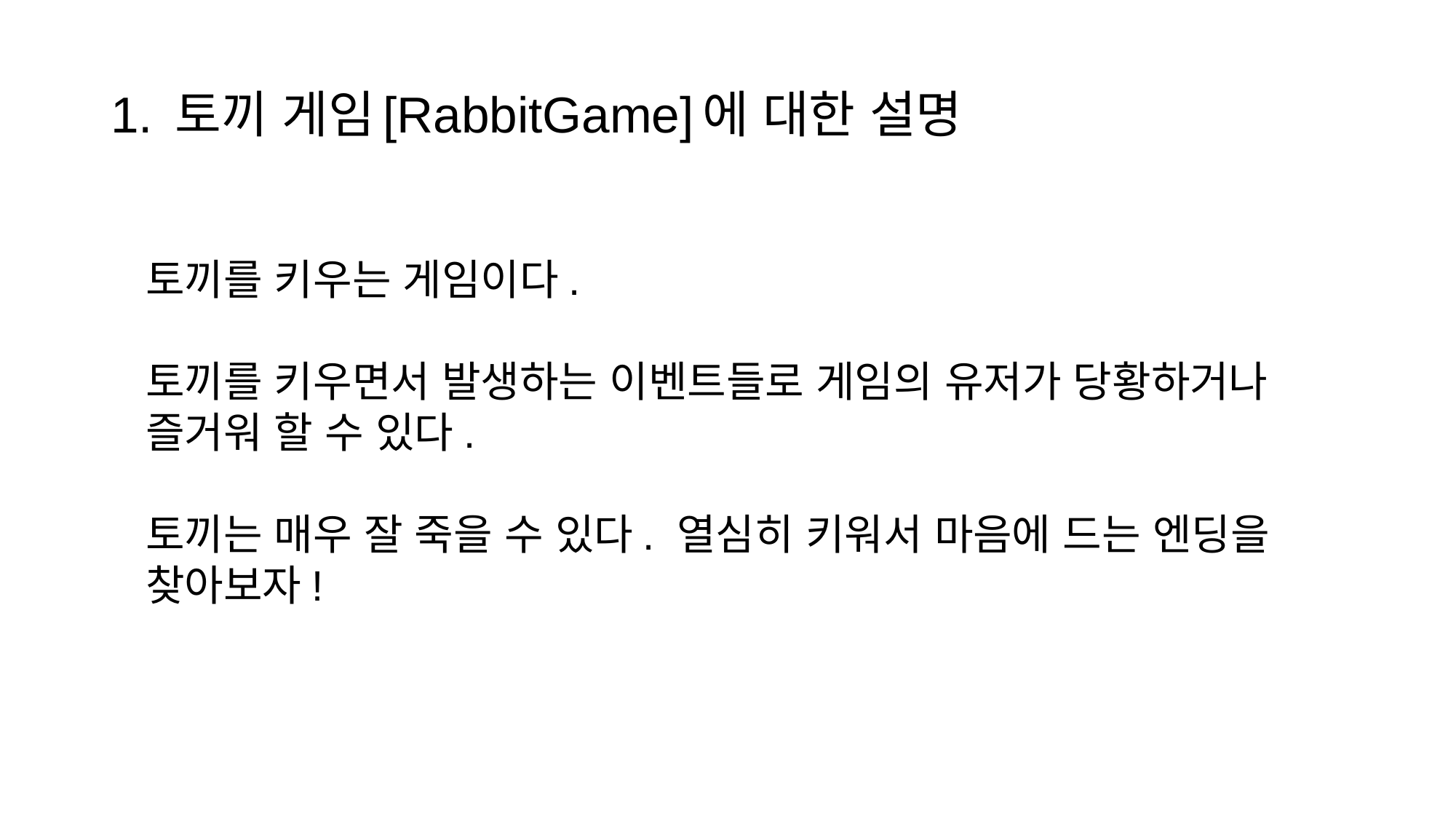

# 1. 토끼 게임[RabbitGame]에 대한 설명
토끼를 키우는 게임이다.

토끼를 키우면서 발생하는 이벤트들로 게임의 유저가 당황하거나 즐거워 할 수 있다.

토끼는 매우 잘 죽을 수 있다. 열심히 키워서 마음에 드는 엔딩을 찾아보자!